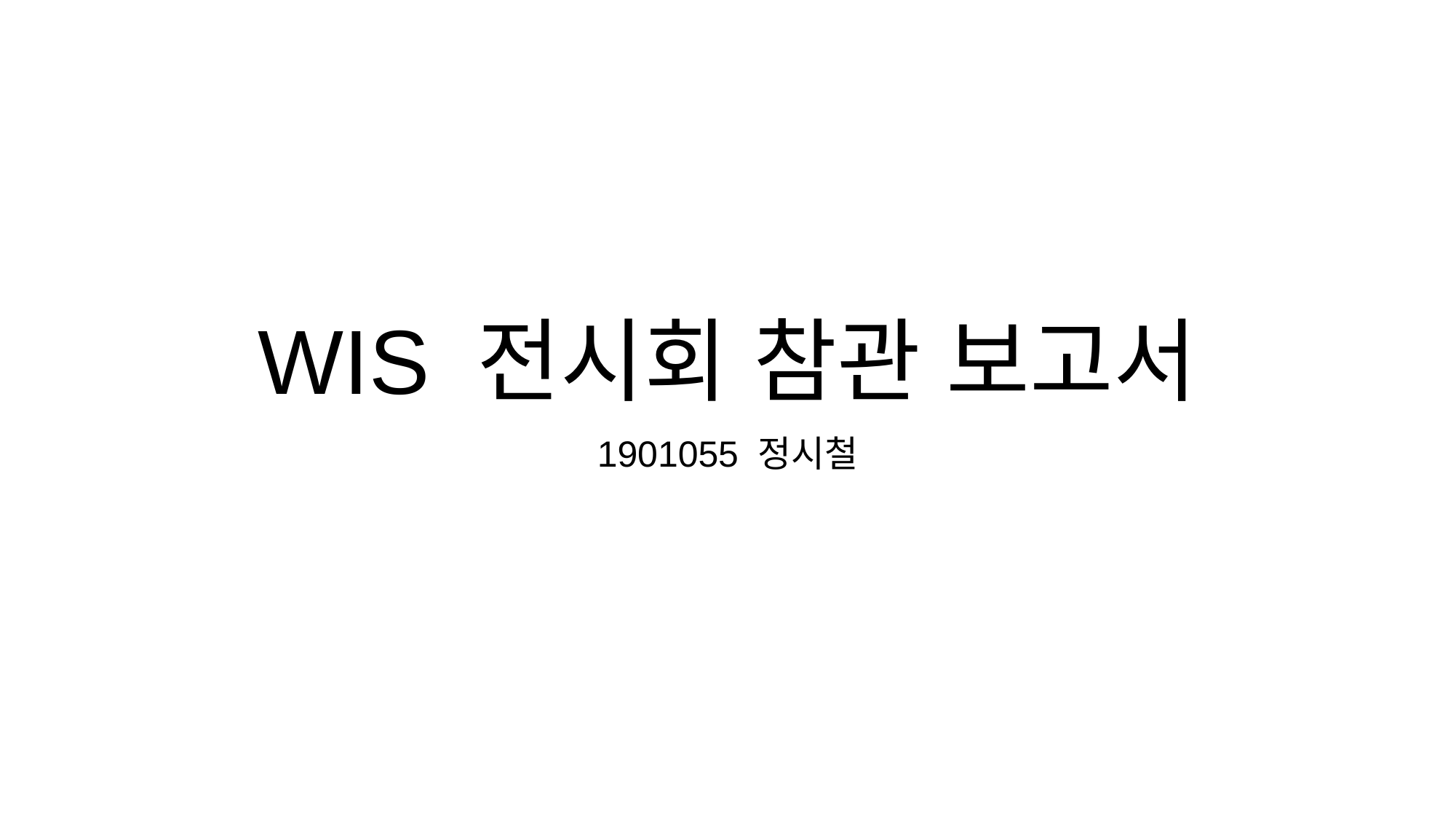

# WIS 전시회 참관 보고서
1901055 정시철